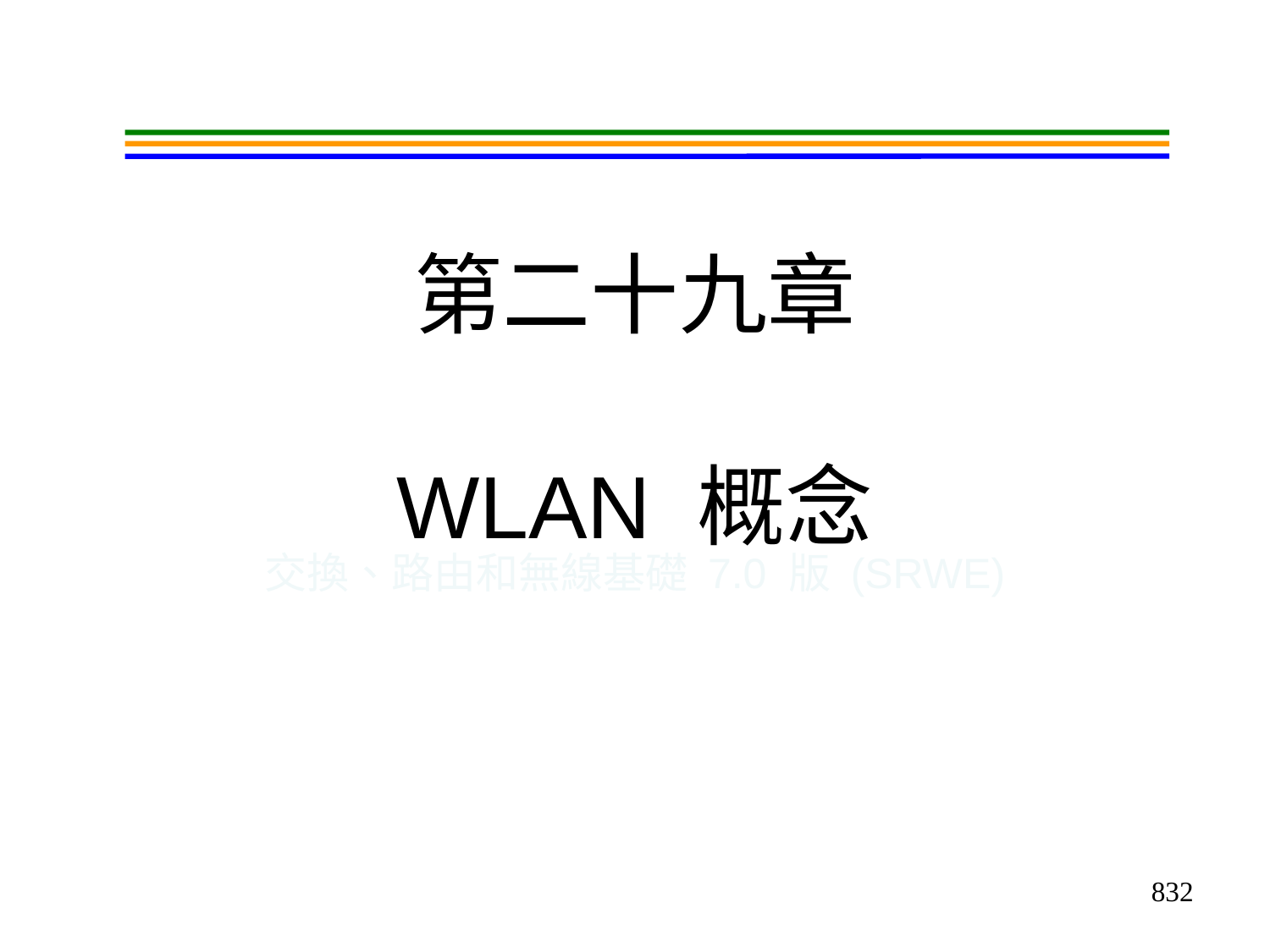

# 第二十九章 WLAN 概念
交換、路由和無線基礎 7.0 版 (SRWE)

832